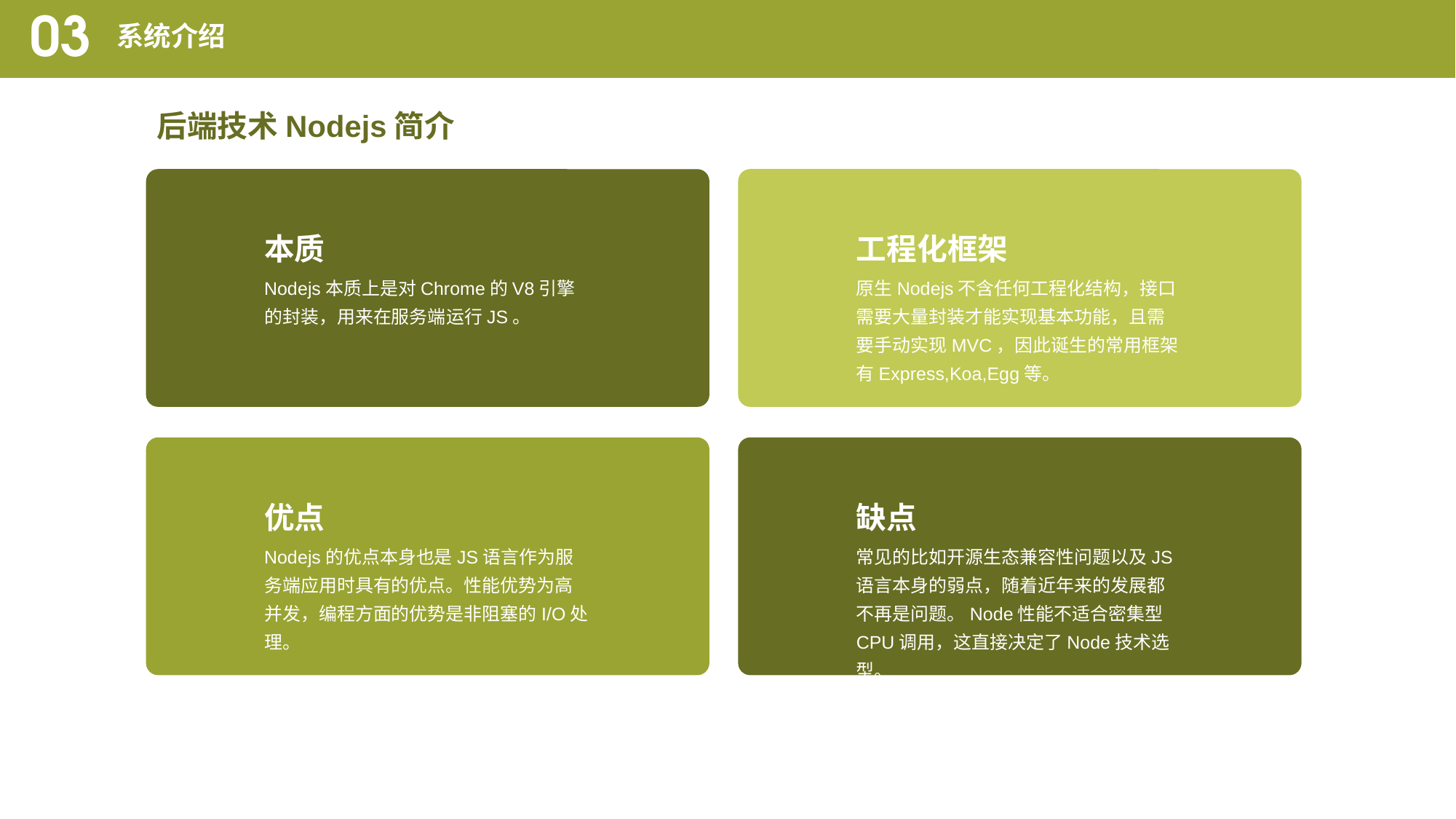

03
系统介绍
后端技术Nodejs简介

本质
Nodejs本质上是对Chrome的V8引擎的封装，用来在服务端运行JS。

工程化框架
原生Nodejs不含任何工程化结构，接口需要大量封装才能实现基本功能，且需要手动实现MVC，因此诞生的常用框架有Express,Koa,Egg等。

优点
Nodejs的优点本身也是JS语言作为服务端应用时具有的优点。性能优势为高并发，编程方面的优势是非阻塞的I/O处理。

缺点
常见的比如开源生态兼容性问题以及JS语言本身的弱点，随着近年来的发展都不再是问题。Node性能不适合密集型CPU调用，这直接决定了Node技术选型。